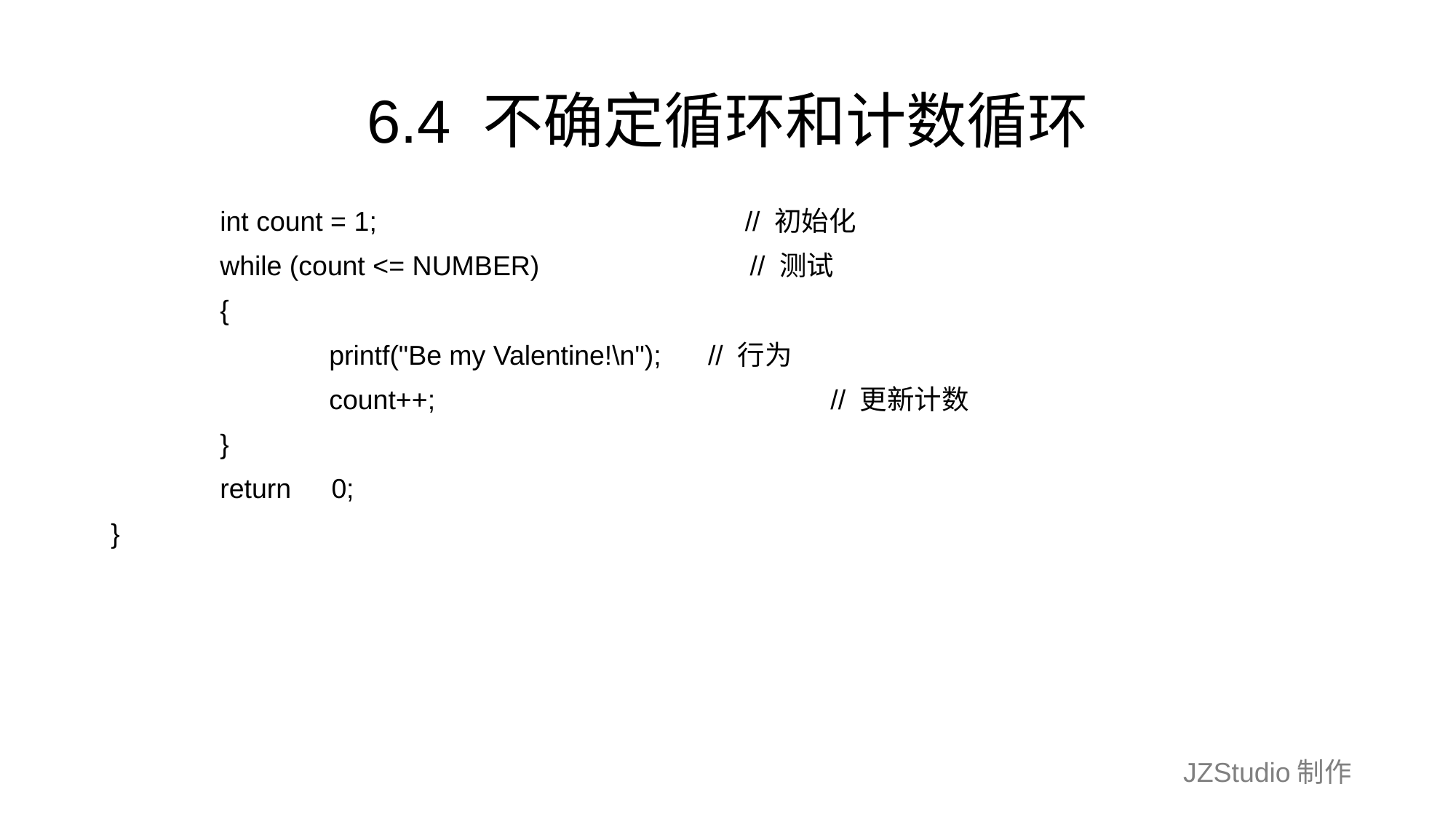

# 6.4 不确定循环和计数循环
	int count = 1;　　　　　　　　　　　　　// 初始化
	while (count <= NUMBER)　　　　　　　 // 测试
	{
		printf("Be my Valentine!\n");　 // 行为
		count++;　　　　　　　　　　　　　　// 更新计数
	}
	return　0;
}